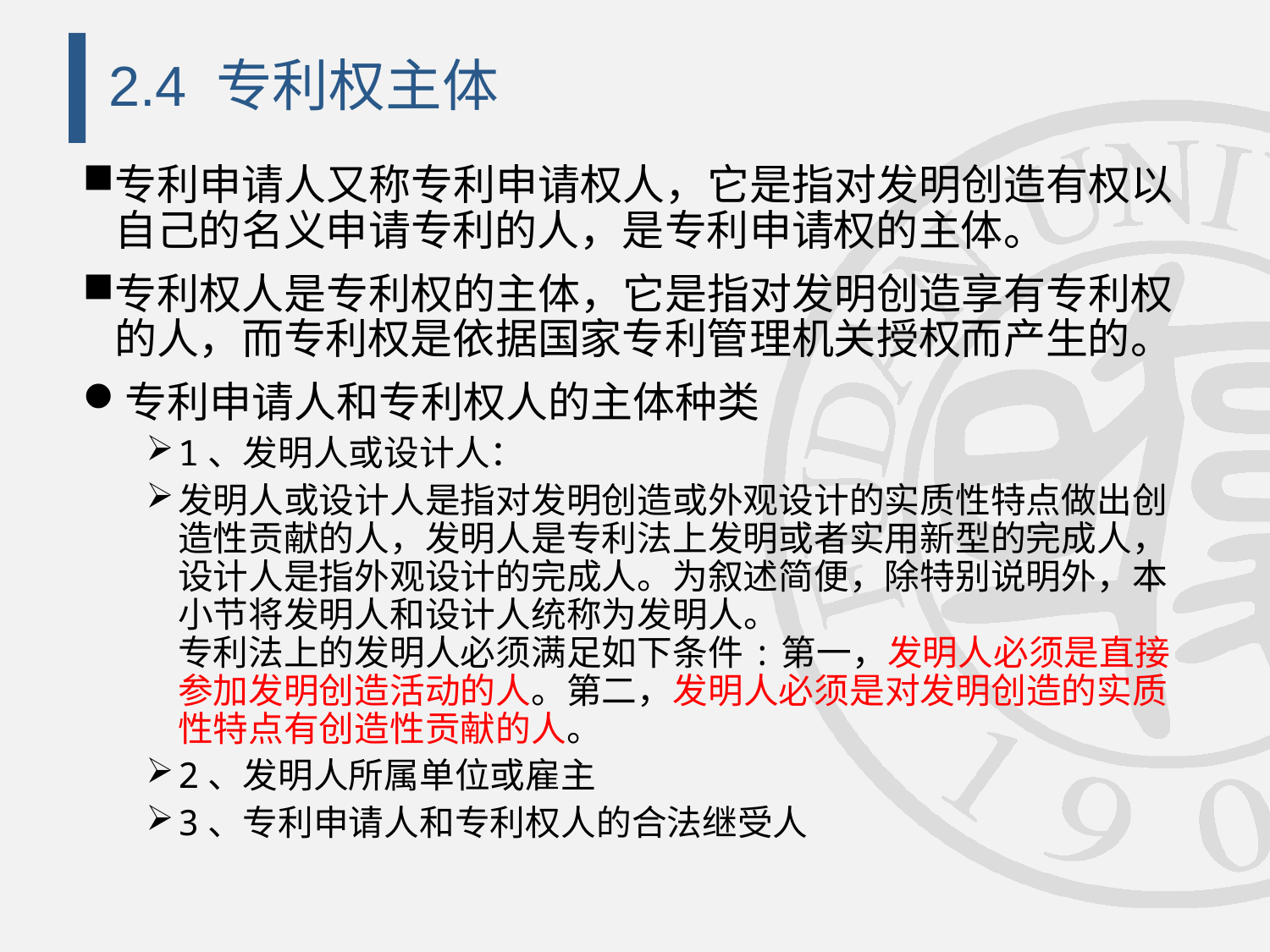

# 2.4 专利权主体
专利申请人又称专利申请权人，它是指对发明创造有权以自己的名义申请专利的人，是专利申请权的主体。
专利权人是专利权的主体，它是指对发明创造享有专利权的人，而专利权是依据国家专利管理机关授权而产生的。
专利申请人和专利权人的主体种类
1、发明人或设计人：
发明人或设计人是指对发明创造或外观设计的实质性特点做出创造性贡献的人，发明人是专利法上发明或者实用新型的完成人，设计人是指外观设计的完成人。为叙述简便，除特别说明外，本小节将发明人和设计人统称为发明人。
专利法上的发明人必须满足如下条件:第一，发明人必须是直接参加发明创造活动的人。第二，发明人必须是对发明创造的实质性特点有创造性贡献的人。
2、发明人所属单位或雇主
3、专利申请人和专利权人的合法继受人